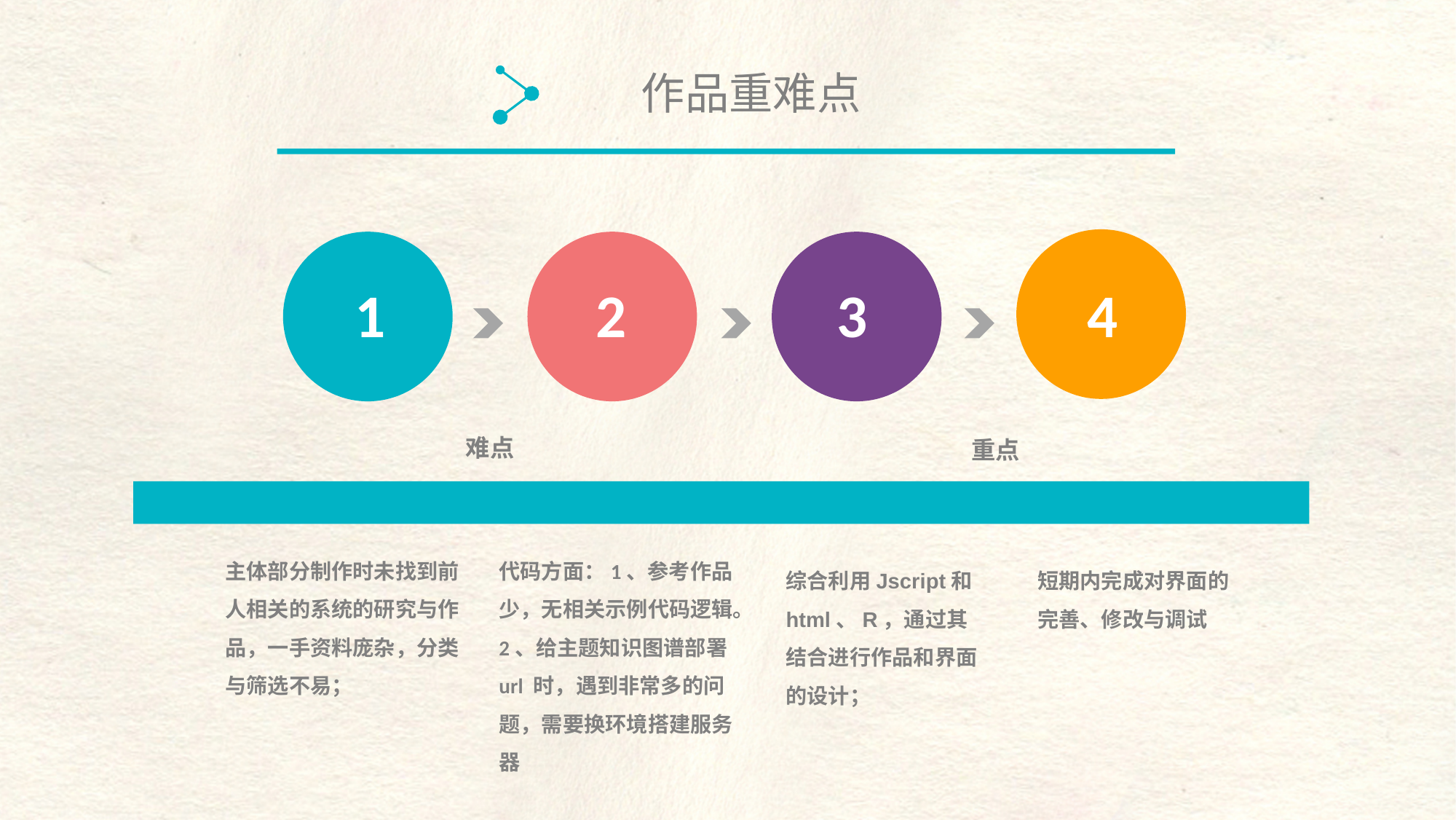

作品重难点

4

1

2

3

难点
重点

主体部分制作时未找到前人相关的系统的研究与作品，一手资料庞杂，分类与筛选不易；
代码方面：1、参考作品少，无相关示例代码逻辑。2、给主题知识图谱部署 url 时，遇到非常多的问题，需要换环境搭建服务器
综合利用Jscript和html、R，通过其结合进行作品和界面的设计；
短期内完成对界面的完善、修改与调试